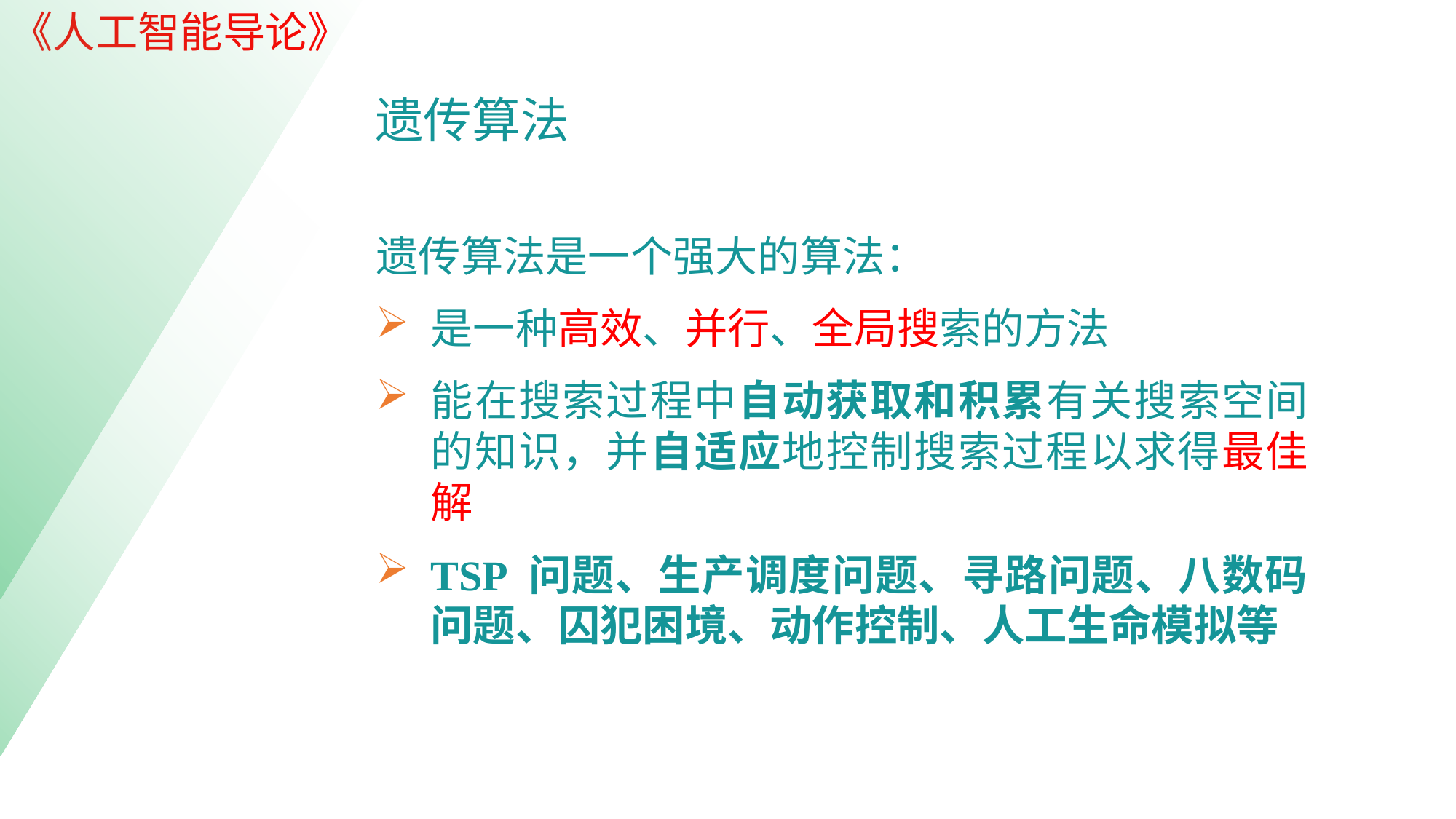

|  |
| --- |
|  |
| --- |

遗传算法
遗传算法是一个强大的算法：
是一种高效、并行、全局搜索的方法
能在搜索过程中自动获取和积累有关搜索空间的知识，并自适应地控制搜索过程以求得最佳解
TSP 问题、生产调度问题、寻路问题、八数码问题、囚犯困境、动作控制、人工生命模拟等